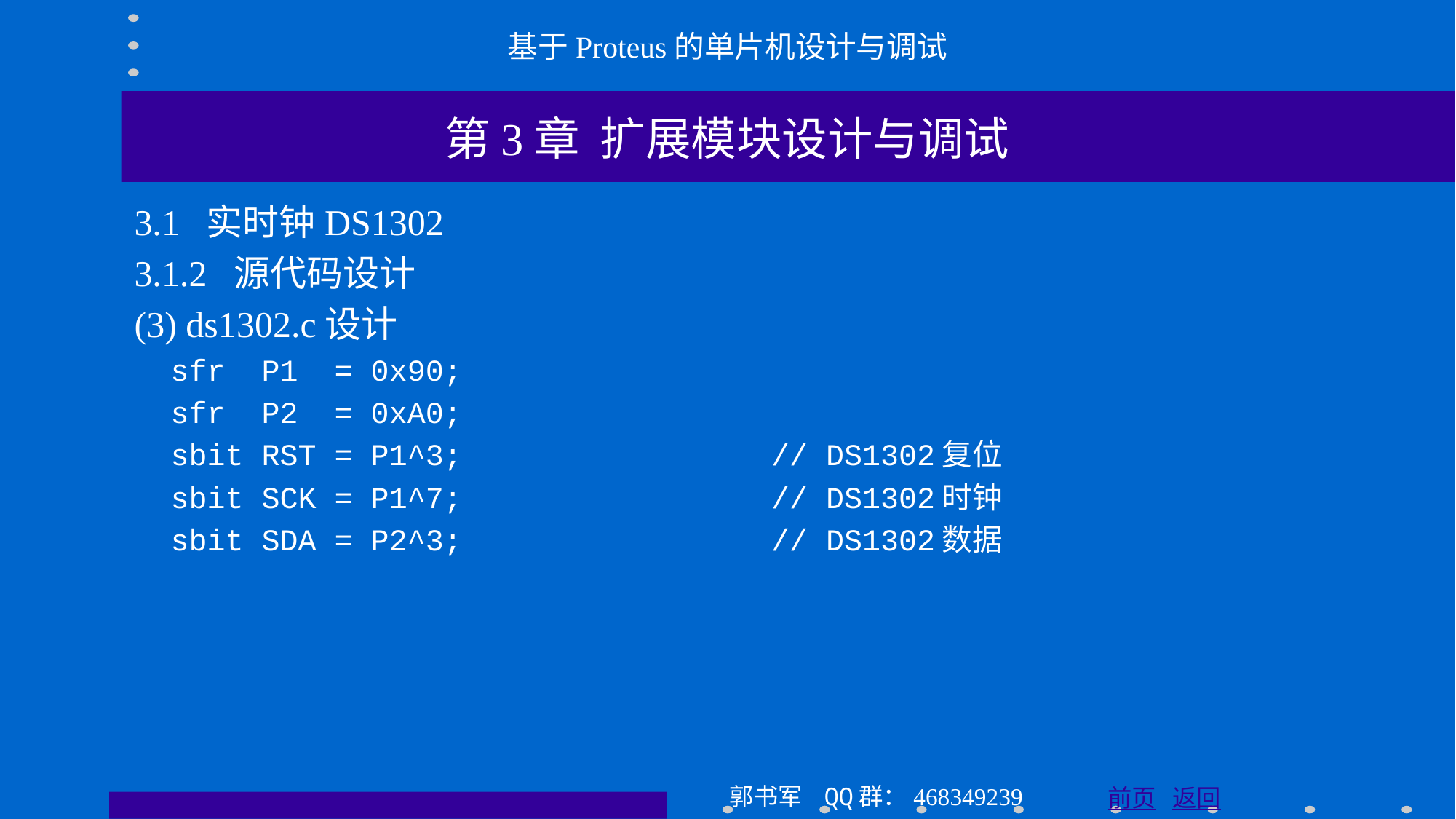

基于Proteus的单片机设计与调试
第3章  扩展模块设计与调试
3.1  实时钟DS1302
3.1.2  源代码设计
(3) ds1302.c设计
  sfr  P1  = 0x90;
  sfr  P2  = 0xA0;
  sbit RST = P1^3;                 // DS1302复位
  sbit SCK = P1^7;                 // DS1302时钟
  sbit SDA = P2^3;                 // DS1302数据

郭书军   QQ群：468349239
前页   返回